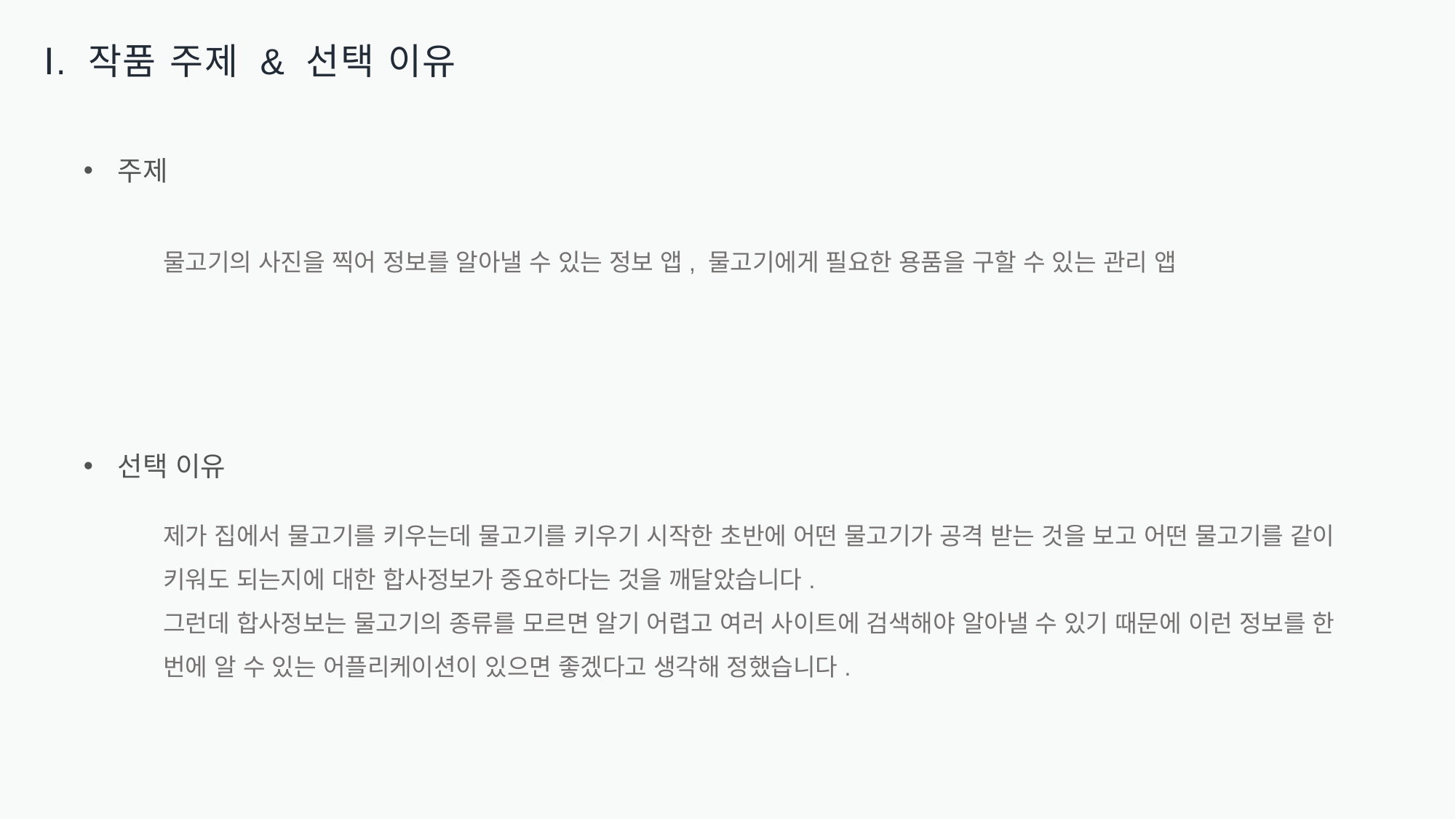

Ⅰ. 작품 주제 & 선택 이유
주제
물고기의 사진을 찍어 정보를 알아낼 수 있는 정보 앱, 물고기에게 필요한 용품을 구할 수 있는 관리 앱
선택 이유
제가 집에서 물고기를 키우는데 물고기를 키우기 시작한 초반에 어떤 물고기가 공격 받는 것을 보고 어떤 물고기를 같이 키워도 되는지에 대한 합사정보가 중요하다는 것을 깨달았습니다.
그런데 합사정보는 물고기의 종류를 모르면 알기 어렵고 여러 사이트에 검색해야 알아낼 수 있기 때문에 이런 정보를 한 번에 알 수 있는 어플리케이션이 있으면 좋겠다고 생각해 정했습니다.